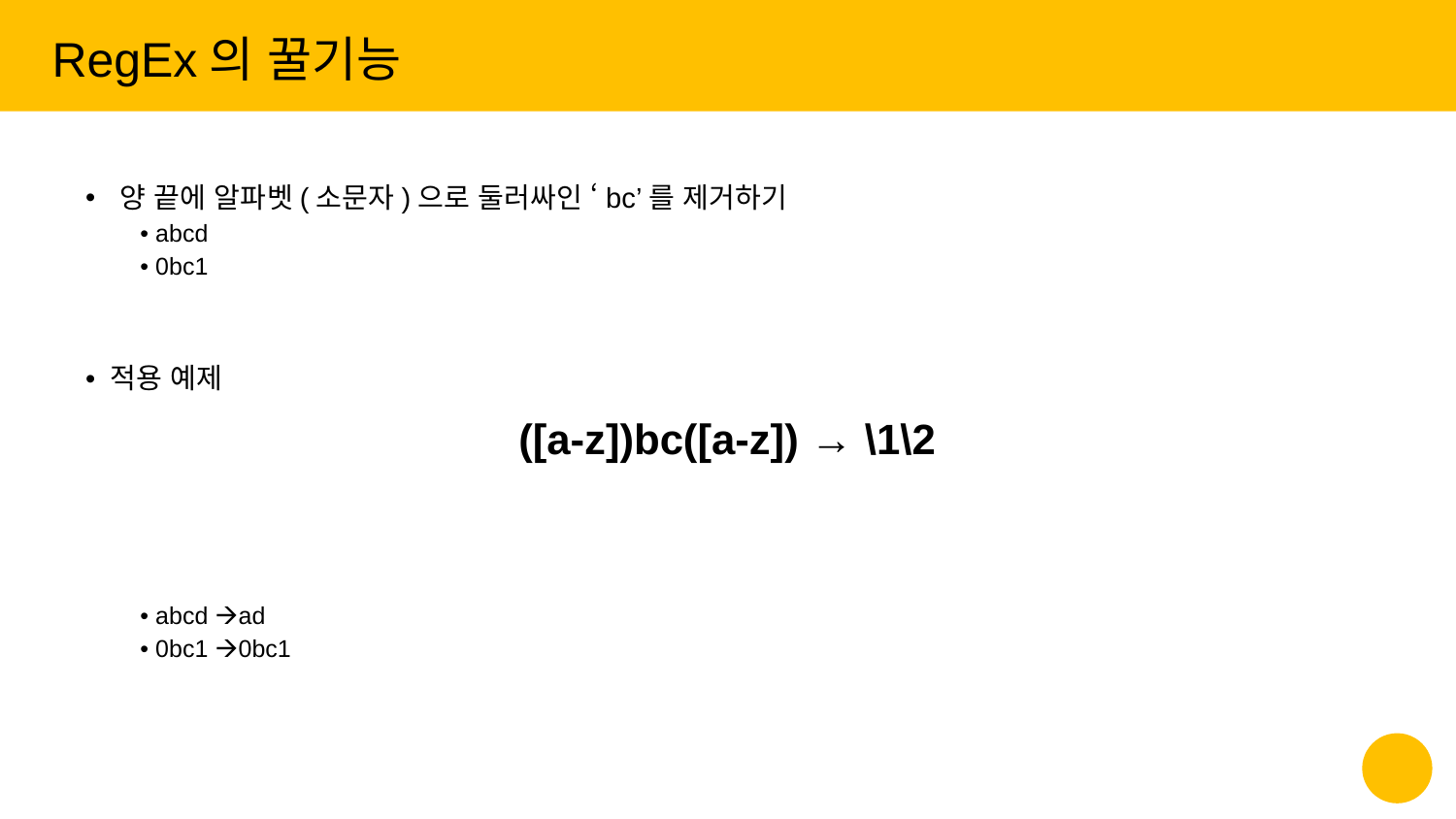

RegEx의 꿀기능
양 끝에 알파벳(소문자)으로 둘러싸인 ‘bc’를 제거하기
• abcd
• 0bc1

• 적용 예제

• abcd 🡪ad
• 0bc1 🡪0bc1
([a-z])bc([a-z]) → \1\2

29